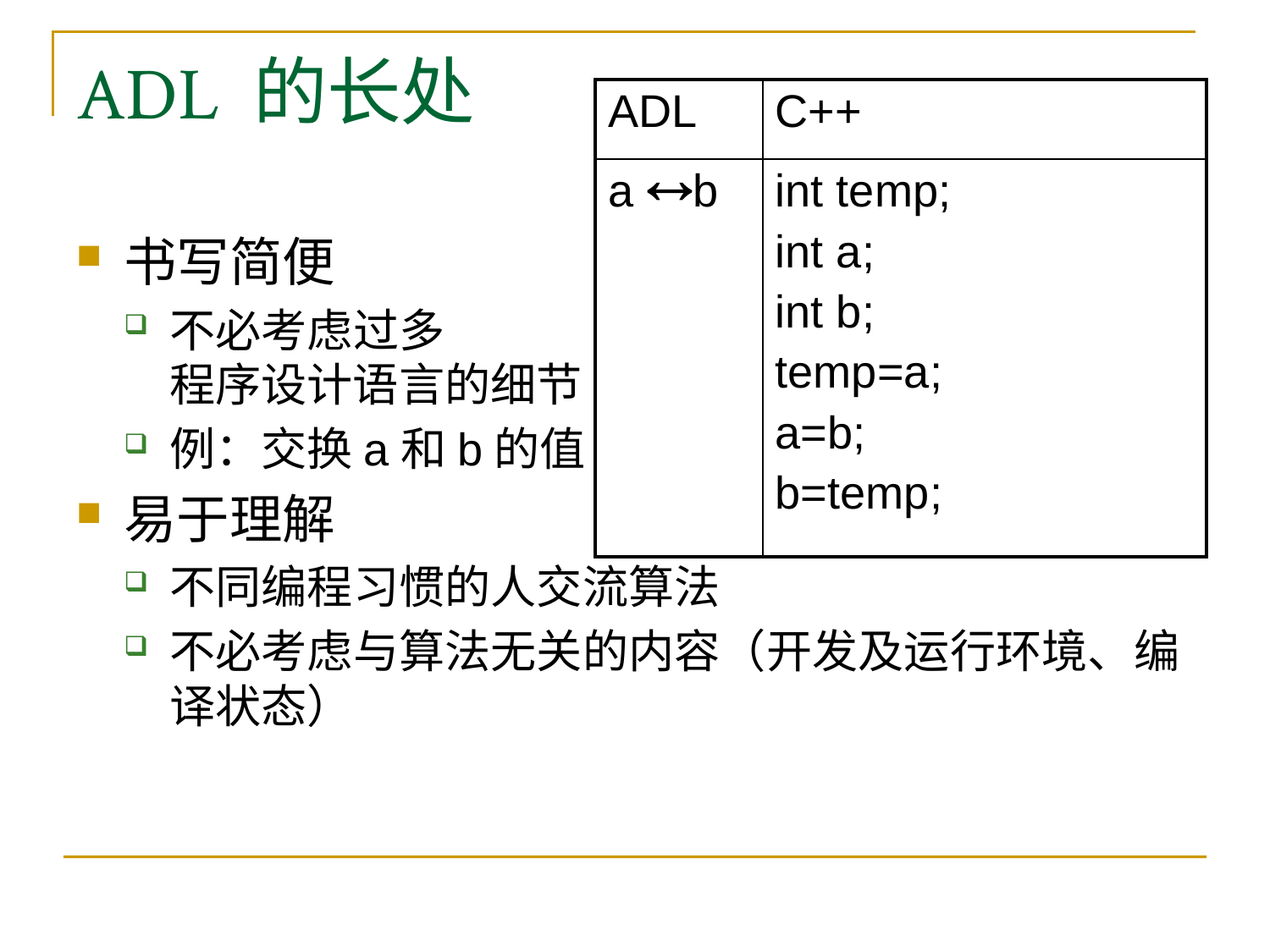

# ADL 的长处
| ADL | C++ |
| --- | --- |
| a ↔b | int temp; int a; int b; temp=a; a=b; b=temp; |
书写简便
不必考虑过多
程序设计语言的细节
例：交换a和b的值
易于理解
不同编程习惯的人交流算法
不必考虑与算法无关的内容（开发及运行环境、编译状态）